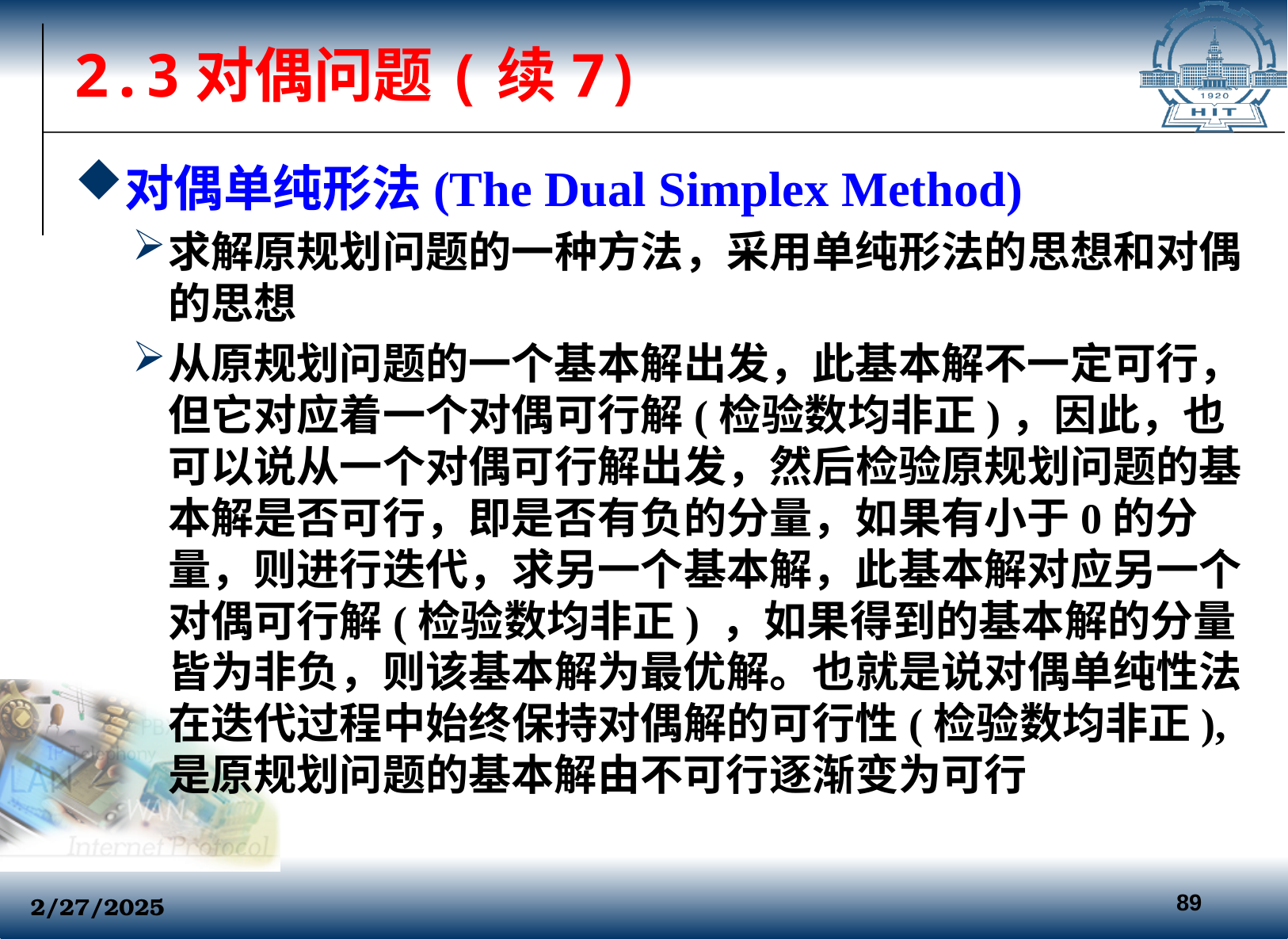

# 2.3对偶问题(续7)
对偶单纯形法(The Dual Simplex Method)
求解原规划问题的一种方法，采用单纯形法的思想和对偶的思想
从原规划问题的一个基本解出发，此基本解不一定可行，但它对应着一个对偶可行解(检验数均非正)，因此，也可以说从一个对偶可行解出发，然后检验原规划问题的基本解是否可行，即是否有负的分量，如果有小于0的分量，则进行迭代，求另一个基本解，此基本解对应另一个对偶可行解(检验数均非正) ，如果得到的基本解的分量皆为非负，则该基本解为最优解。也就是说对偶单纯性法在迭代过程中始终保持对偶解的可行性(检验数均非正),是原规划问题的基本解由不可行逐渐变为可行